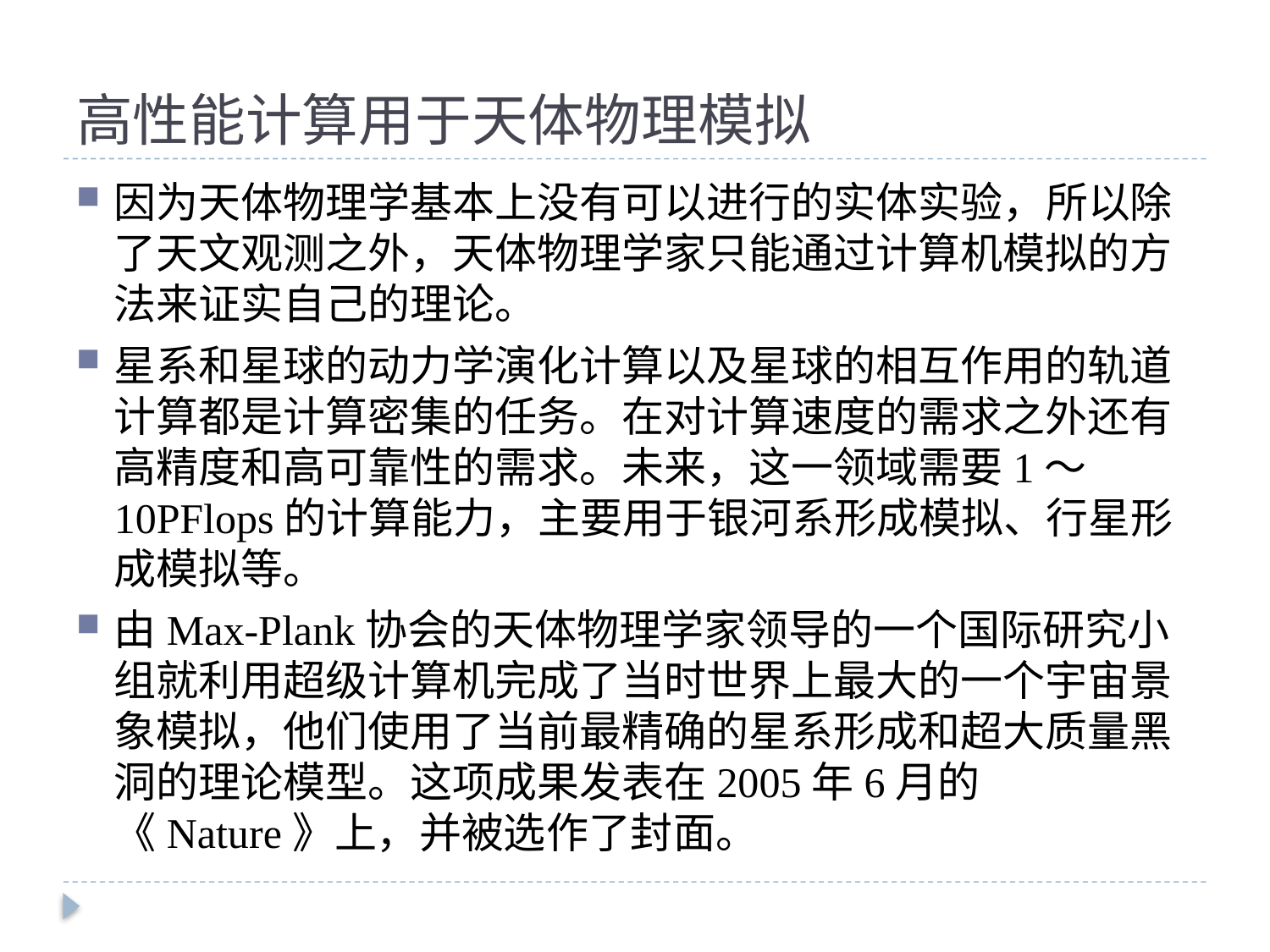

# 高性能计算用于天体物理模拟
因为天体物理学基本上没有可以进行的实体实验，所以除了天文观测之外，天体物理学家只能通过计算机模拟的方法来证实自己的理论。
星系和星球的动力学演化计算以及星球的相互作用的轨道计算都是计算密集的任务。在对计算速度的需求之外还有高精度和高可靠性的需求。未来，这一领域需要1～10PFlops的计算能力，主要用于银河系形成模拟、行星形成模拟等。
由Max-Plank协会的天体物理学家领导的一个国际研究小组就利用超级计算机完成了当时世界上最大的一个宇宙景象模拟，他们使用了当前最精确的星系形成和超大质量黑洞的理论模型。这项成果发表在2005年6月的《Nature》上，并被选作了封面。